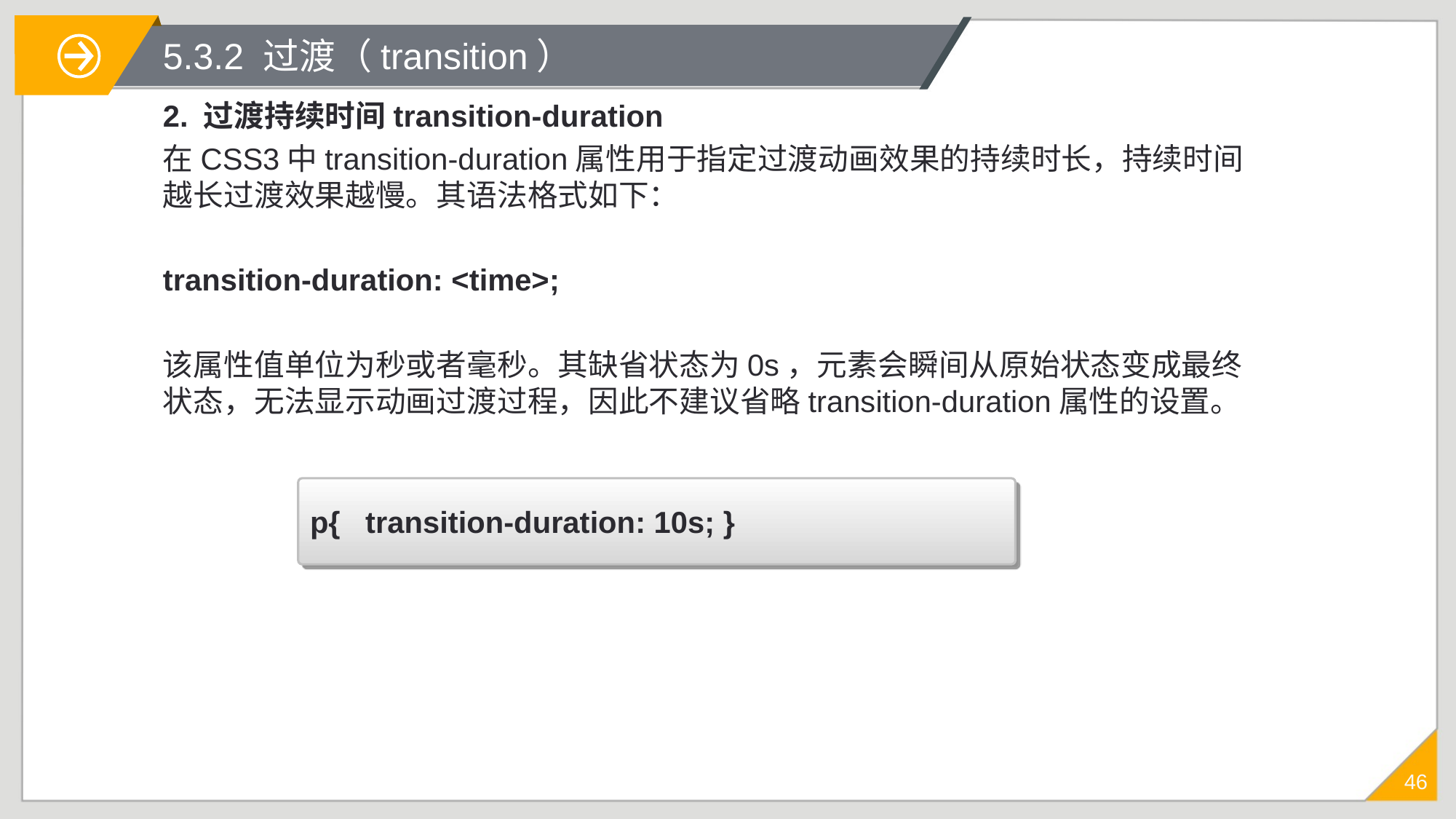

# 5.3.2 过渡（transition）
2. 过渡持续时间transition-duration
在CSS3中transition-duration属性用于指定过渡动画效果的持续时长，持续时间越长过渡效果越慢。其语法格式如下：

transition-duration: <time>;

该属性值单位为秒或者毫秒。其缺省状态为0s，元素会瞬间从原始状态变成最终状态，无法显示动画过渡过程，因此不建议省略transition-duration属性的设置。

p{   transition-duration: 10s; }